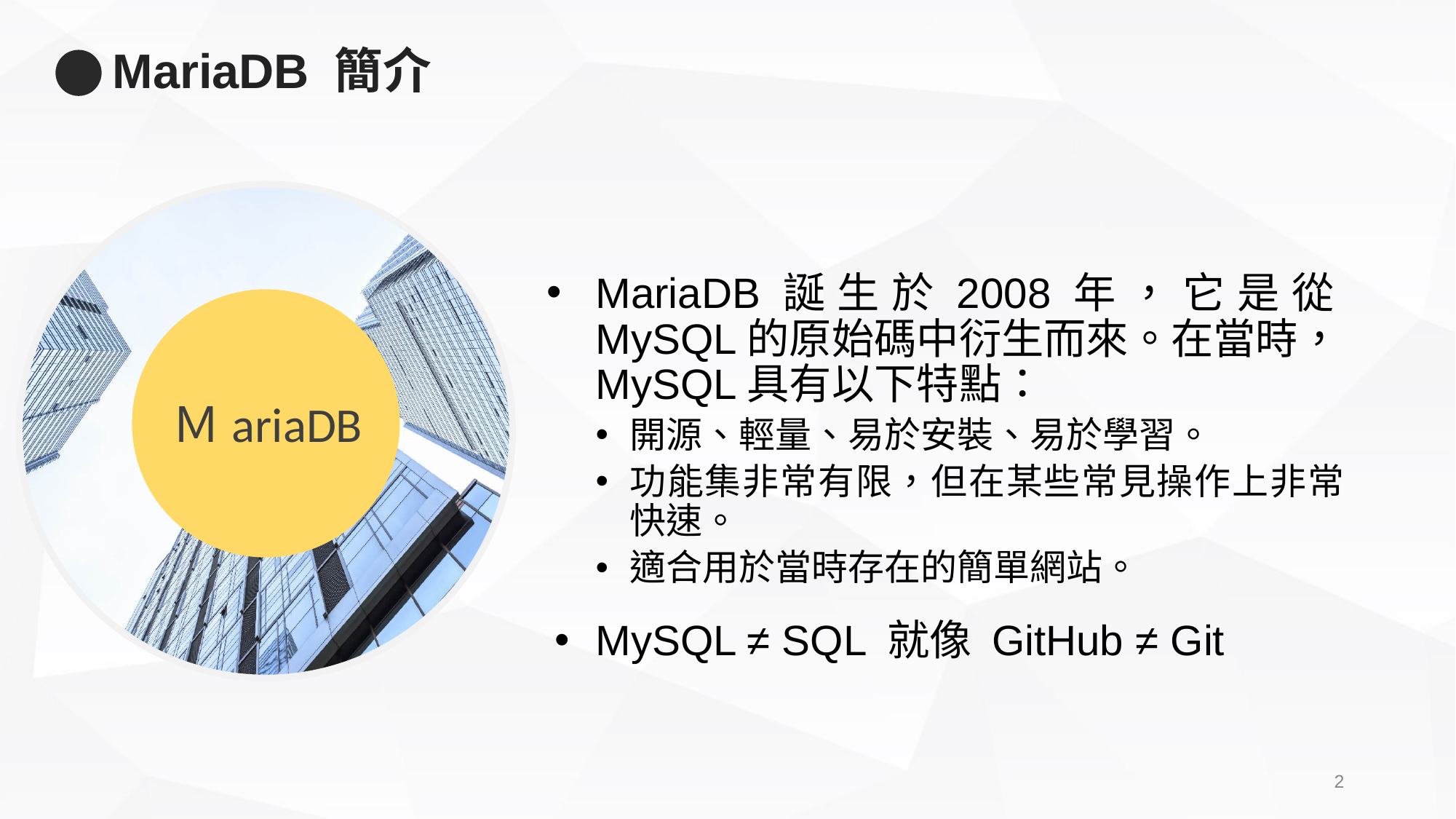

# MariaDB 簡介
MariaDB誕生於2008年，它是從MySQL的原始碼中衍生而來。在當時，MySQL具有以下特點：
開源、輕量、易於安裝、易於學習。
功能集非常有限，但在某些常見操作上非常快速。
適合用於當時存在的簡單網站。
ＭariaDB
MySQL ≠ SQL 就像 GitHub ≠ Git
2